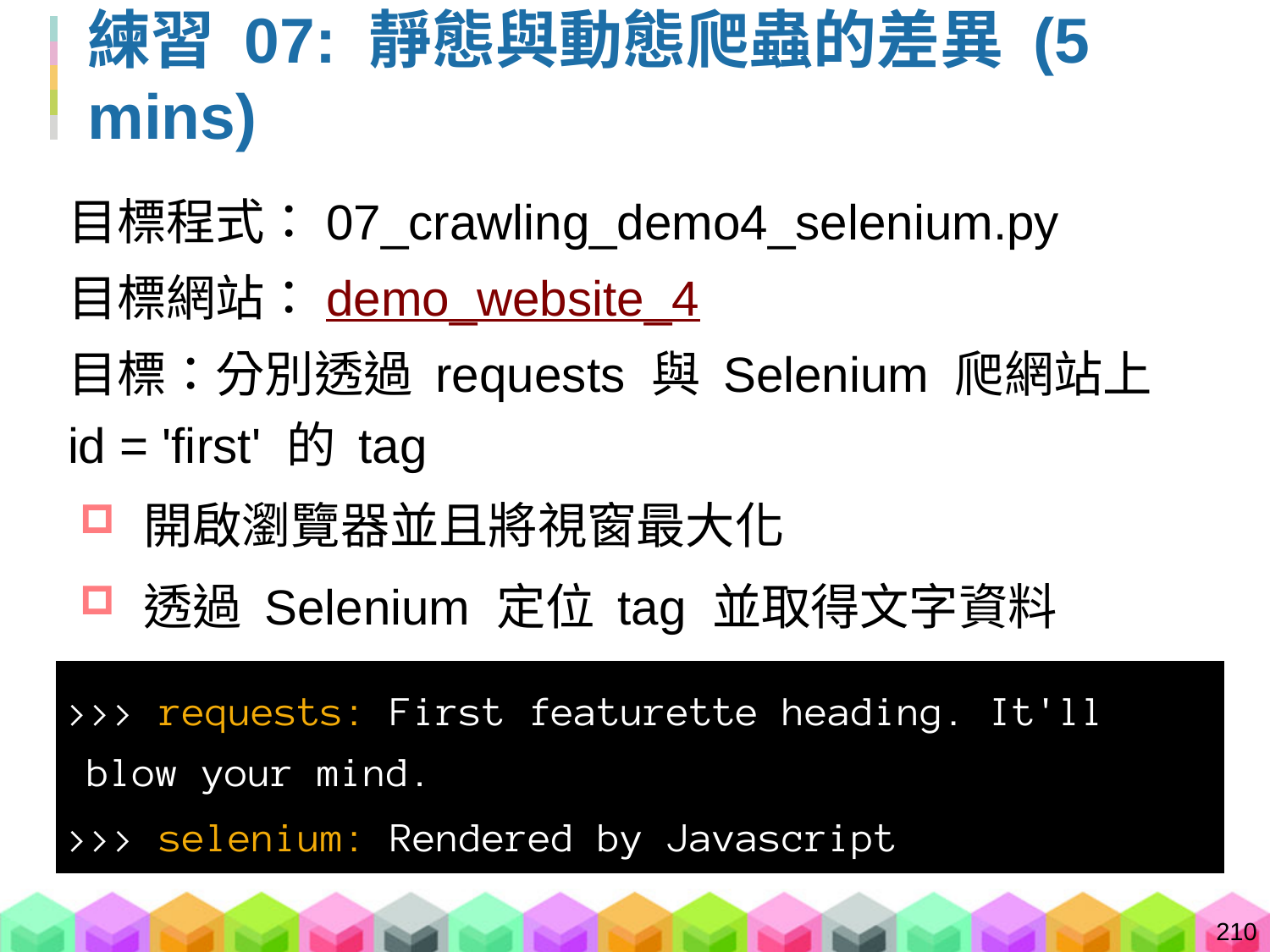

# 練習 07: 靜態與動態爬蟲的差異 (5 mins)
目標程式：07_crawling_demo4_selenium.py
目標網站：demo_website_4
目標：分別透過 requests 與 Selenium 爬網站上
id = 'first' 的 tag
開啟瀏覽器並且將視窗最大化
透過 Selenium 定位 tag 並取得文字資料
>>> requests: First featurette heading. It'll blow your mind.
>>> selenium: Rendered by Javascript
210